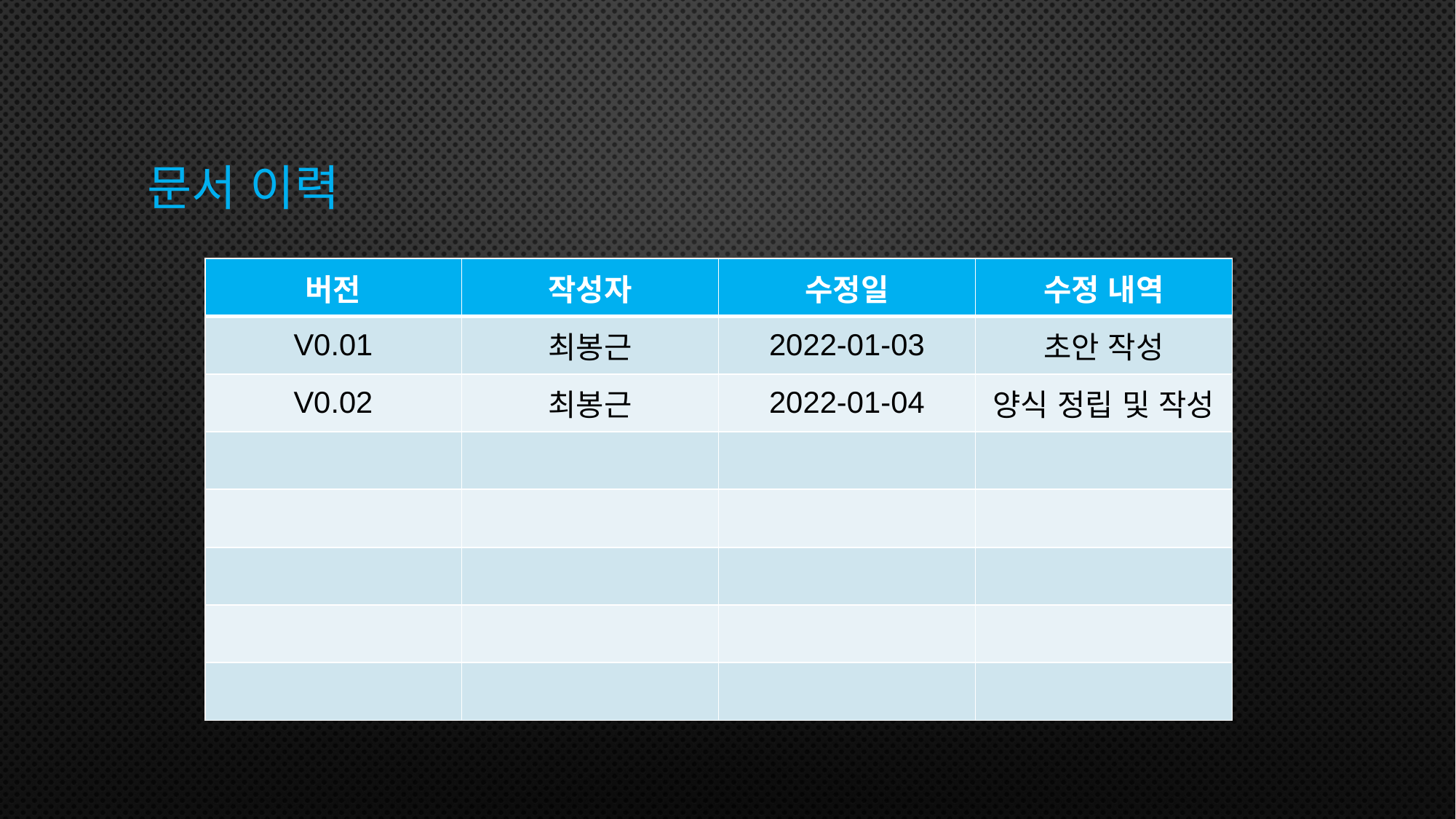

# 문서 이력
| 버전 | 작성자 | 수정일 | 수정 내역 |
| --- | --- | --- | --- |
| V0.01 | 최봉근 | 2022-01-03 | 초안 작성 |
| V0.02 | 최봉근 | 2022-01-04 | 양식 정립 및 작성 |
|  |  |  |  |
|  |  |  |  |
|  |  |  |  |
|  |  |  |  |
|  |  |  |  |